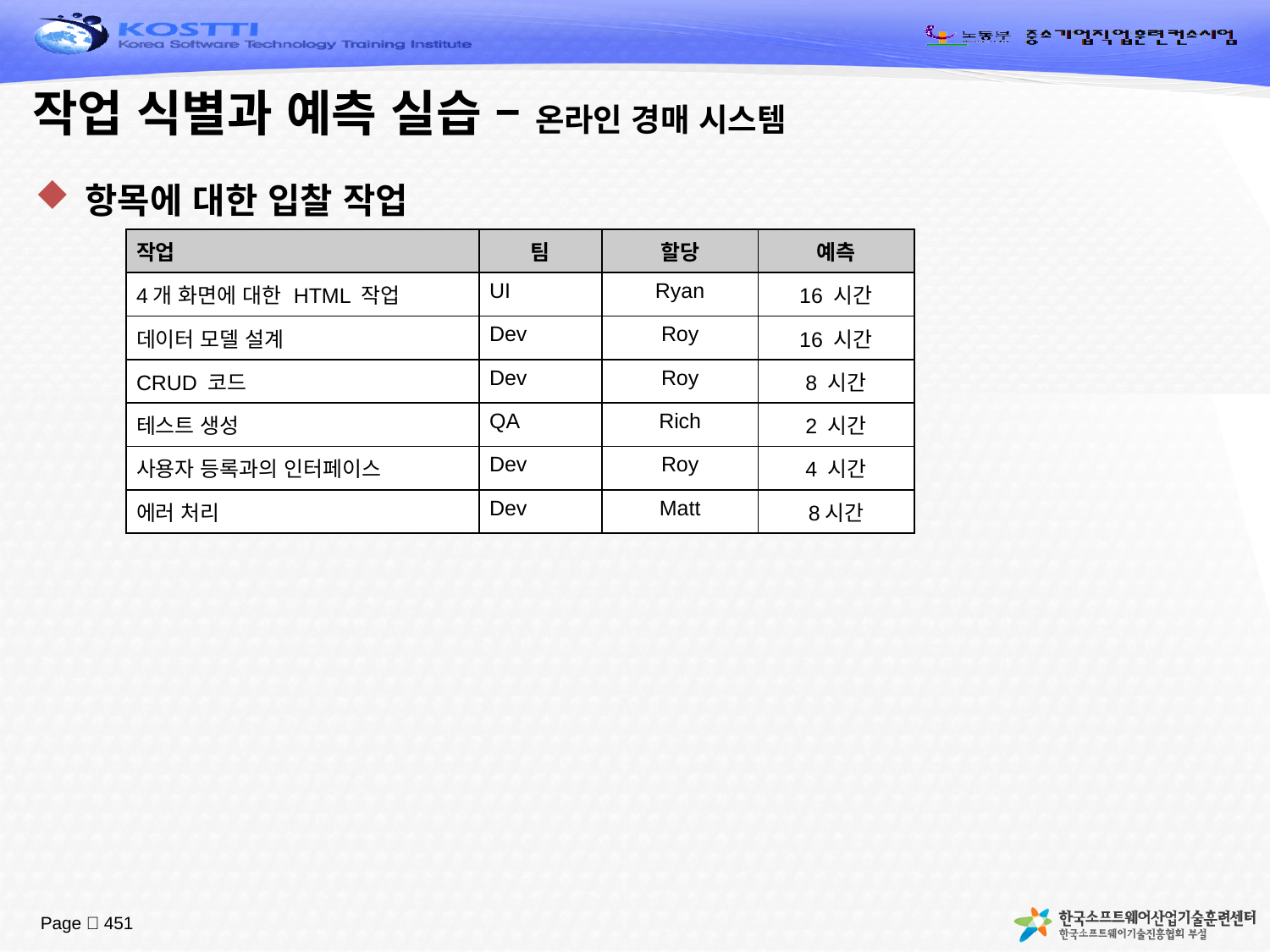

# 작업 식별과 예측 실습 – 온라인 경매 시스템
항목에 대한 입찰 작업
| 작업 | 팀 | 할당 | 예측 |
| --- | --- | --- | --- |
| 4개 화면에 대한 HTML 작업 | UI | Ryan | 16 시간 |
| 데이터 모델 설계 | Dev | Roy | 16 시간 |
| CRUD 코드 | Dev | Roy | 8 시간 |
| 테스트 생성 | QA | Rich | 2 시간 |
| 사용자 등록과의 인터페이스 | Dev | Roy | 4 시간 |
| 에러 처리 | Dev | Matt | 8시간 |